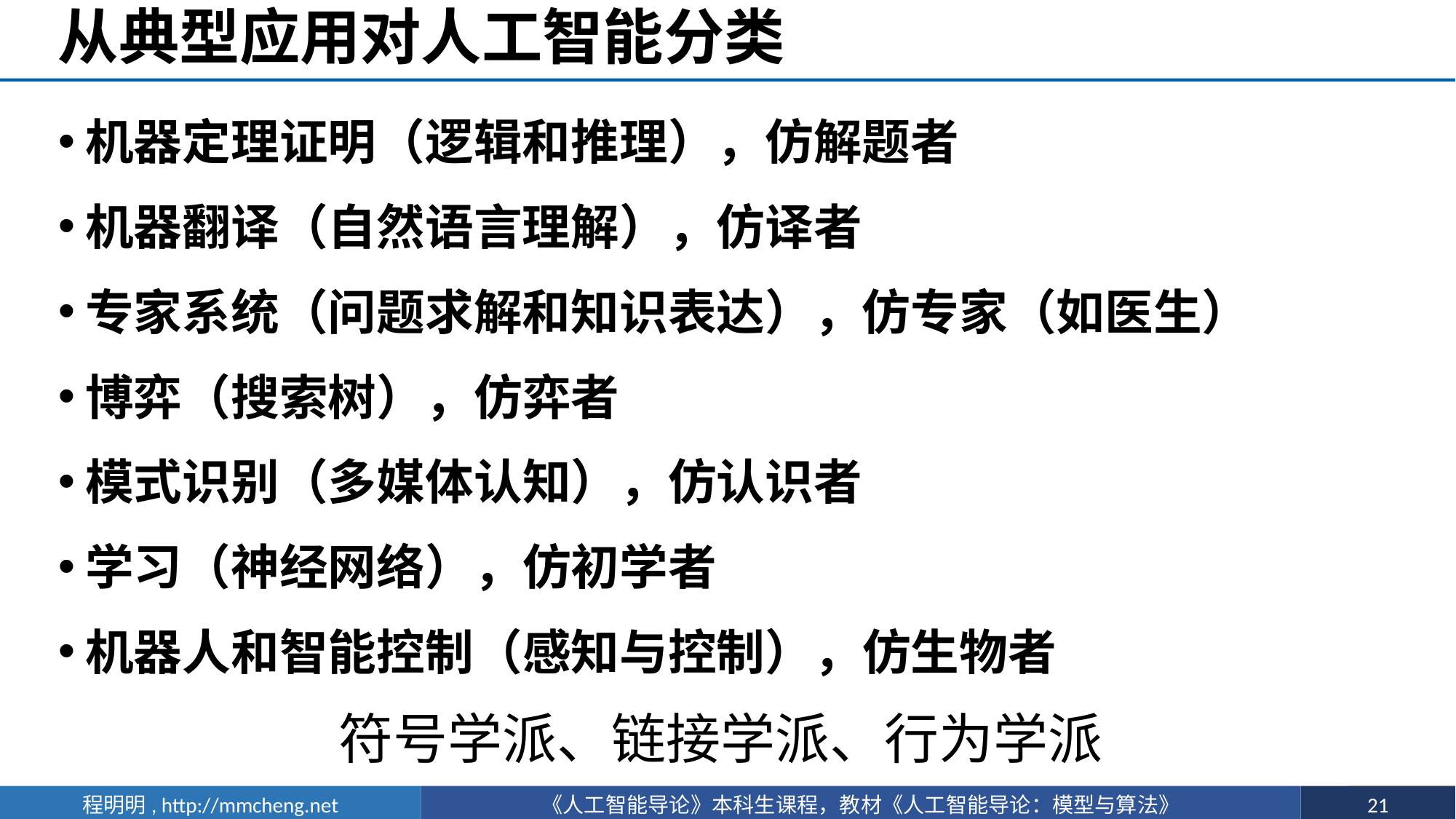

# 从典型应用对人工智能分类
机器定理证明（逻辑和推理），仿解题者
机器翻译（自然语言理解），仿译者
专家系统（问题求解和知识表达），仿专家（如医生）
博弈（搜索树），仿弈者
模式识别（多媒体认知），仿认识者
学习（神经网络），仿初学者
机器人和智能控制（感知与控制），仿生物者

符号学派、链接学派、行为学派